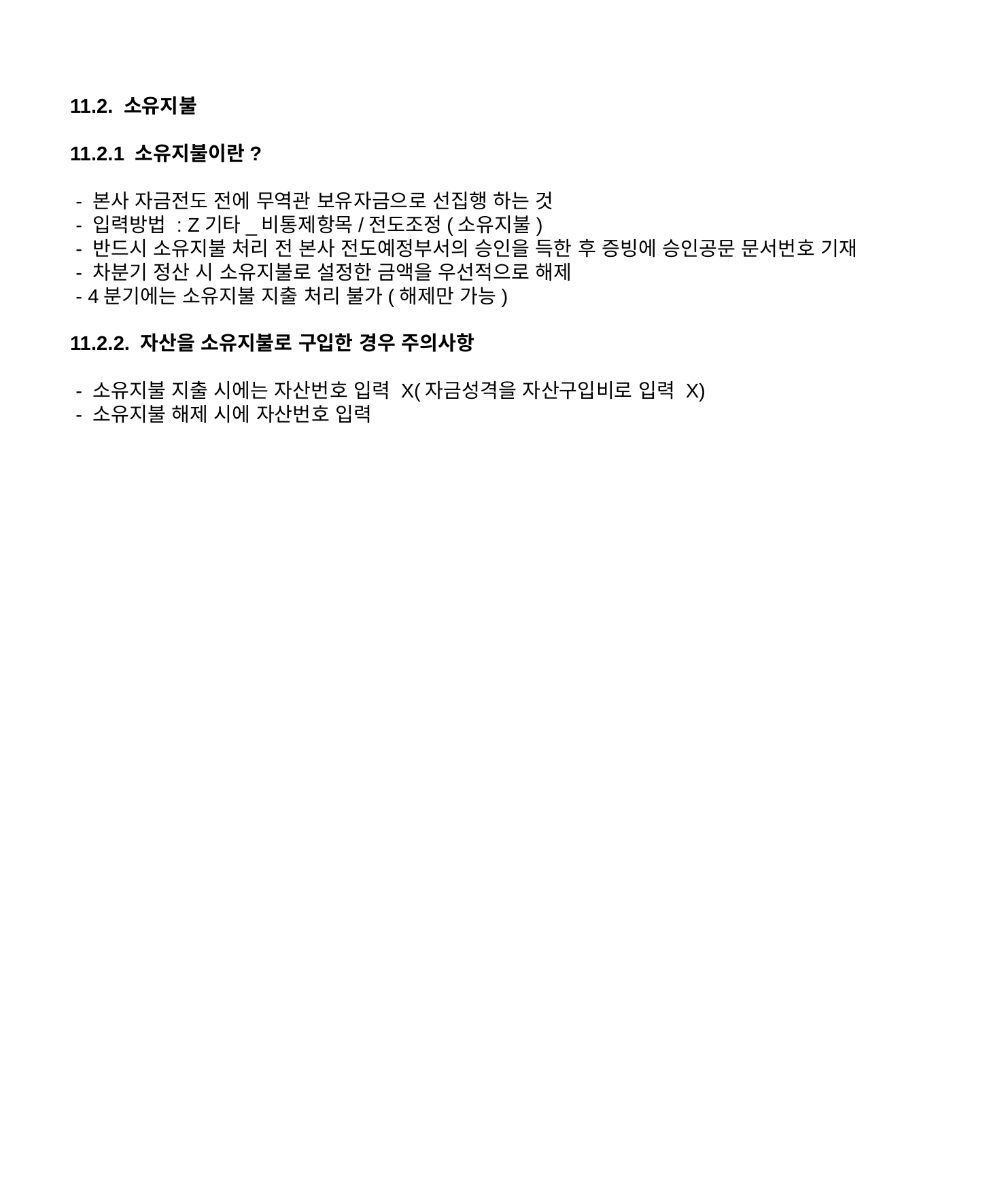

11.2. 소유지불

11.2.1 소유지불이란?

 - 본사 자금전도 전에 무역관 보유자금으로 선집행 하는 것
 - 입력방법 : Z기타_비통제항목/전도조정(소유지불)
 - 반드시 소유지불 처리 전 본사 전도예정부서의 승인을 득한 후 증빙에 승인공문 문서번호 기재
 - 차분기 정산 시 소유지불로 설정한 금액을 우선적으로 해제
 - 4분기에는 소유지불 지출 처리 불가(해제만 가능)

11.2.2. 자산을 소유지불로 구입한 경우 주의사항

 - 소유지불 지출 시에는 자산번호 입력 X(자금성격을 자산구입비로 입력 X)
 - 소유지불 해제 시에 자산번호 입력